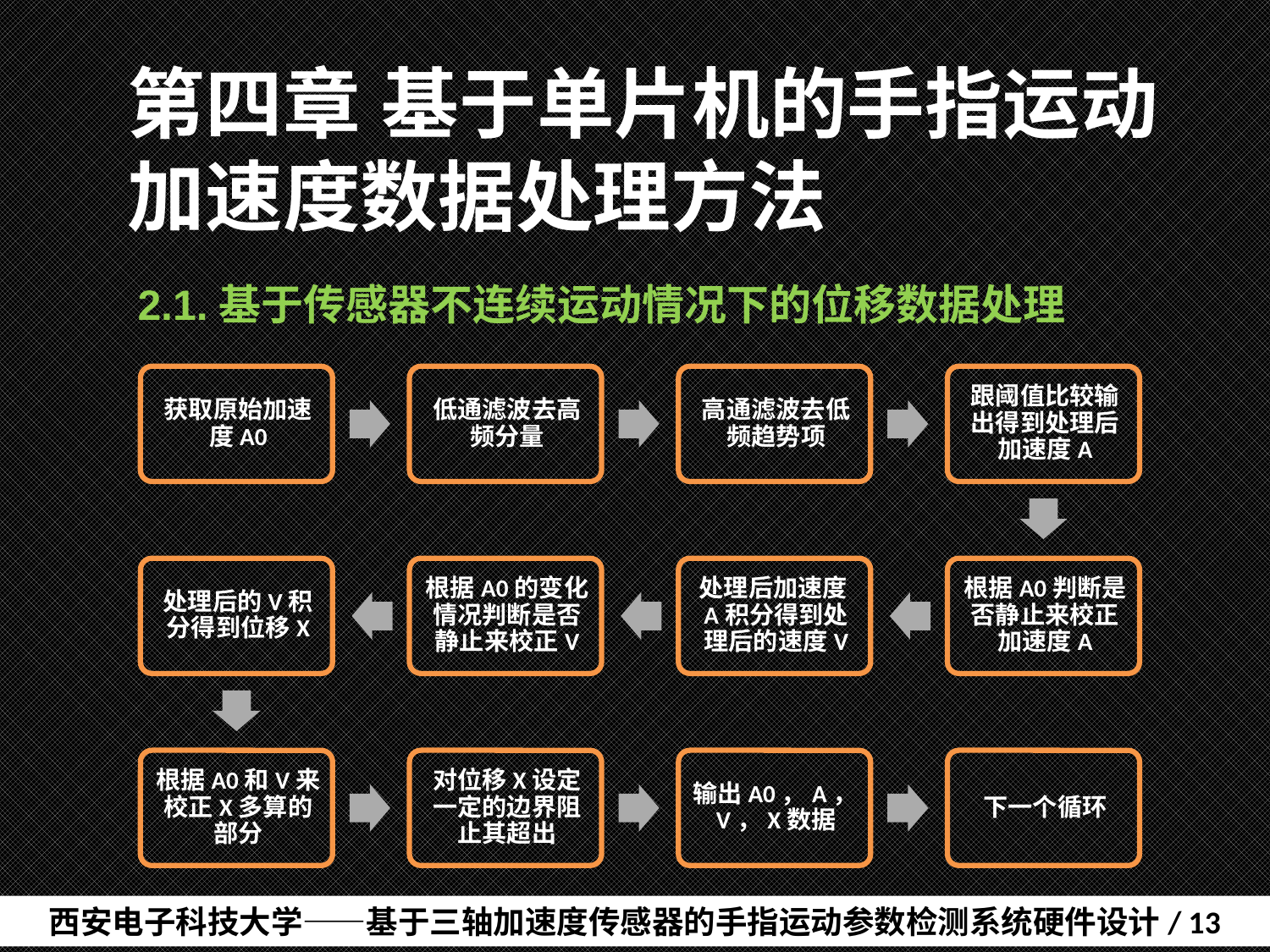

# 第四章	基于单片机的手指运动加速度数据处理方法
2.1.基于传感器不连续运动情况下的位移数据处理

获取原始加速度A0

低通滤波去高频分量

高通滤波去低频趋势项

跟阈值比较输出得到处理后加速度A

根据A0判断是否静止来校正加速度A

处理后加速度A积分得到处理后的速度V

根据A0的变化情况判断是否静止来校正V

处理后的V积分得到位移X

根据A0和V来校正X多算的部分

对位移X设定一定的边界阻止其超出

输出A0，A，V，X数据

下一个循环
西安电子科技大学——基于三轴加速度传感器的手指运动参数检测系统硬件设计/ 13